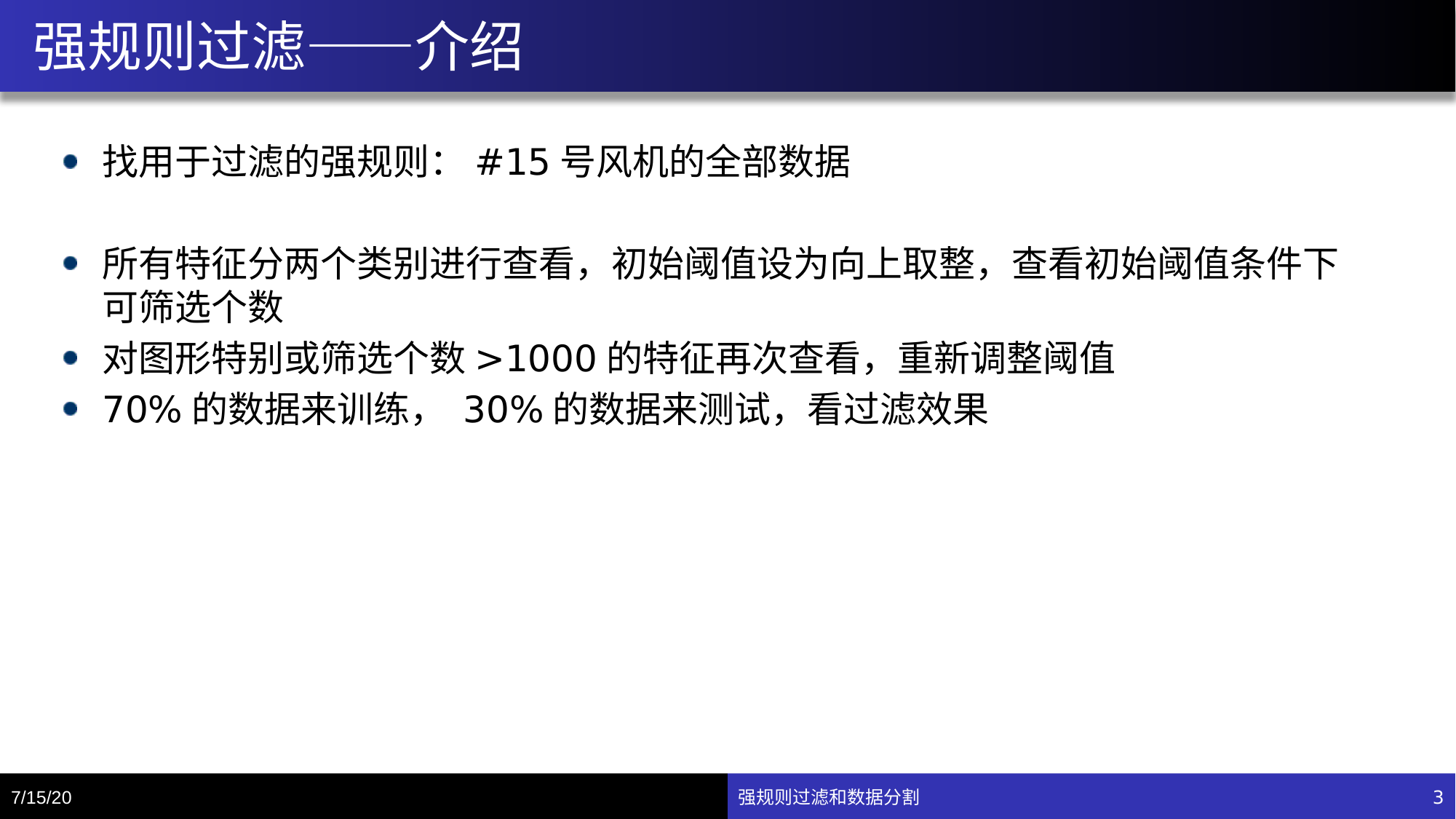

# 强规则过滤——介绍
找用于过滤的强规则：#15号风机的全部数据

所有特征分两个类别进行查看，初始阈值设为向上取整，查看初始阈值条件下可筛选个数
对图形特别或筛选个数>1000的特征再次查看，重新调整阈值
70%的数据来训练， 30%的数据来测试，看过滤效果
7/15/20
强规则过滤和数据分割
3